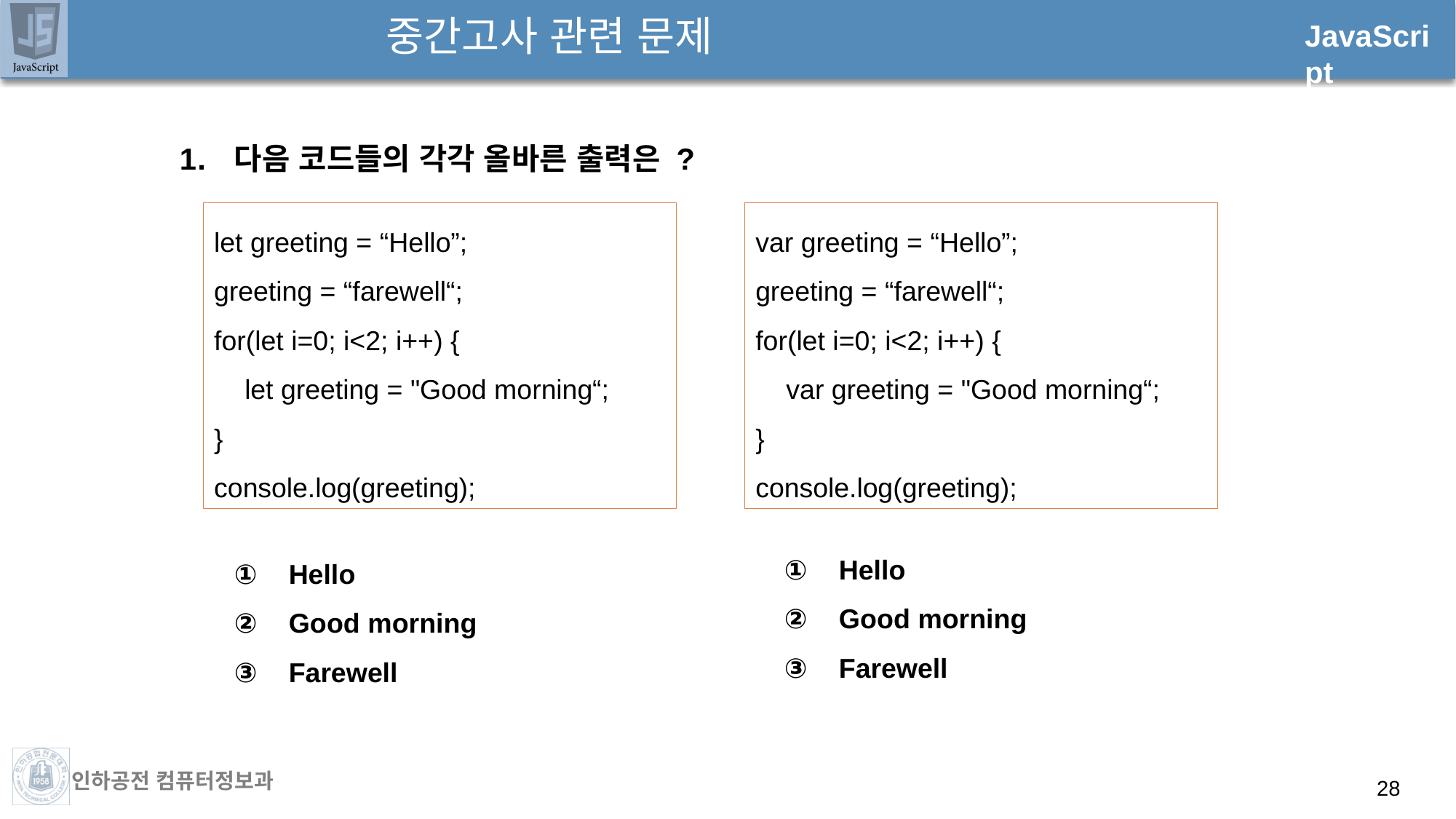

# 중간고사 관련 문제

다음 코드들의 각각 올바른 출력은 ?

Hello
Good morning
Farewell
let greeting = “Hello”;
greeting = “farewell“;
for(let i=0; i<2; i++) {
    let greeting = "Good morning“;
}
console.log(greeting);
var greeting = “Hello”;
greeting = “farewell“;
for(let i=0; i<2; i++) {
    var greeting = "Good morning“;
}
console.log(greeting);
Hello
Good morning
Farewell